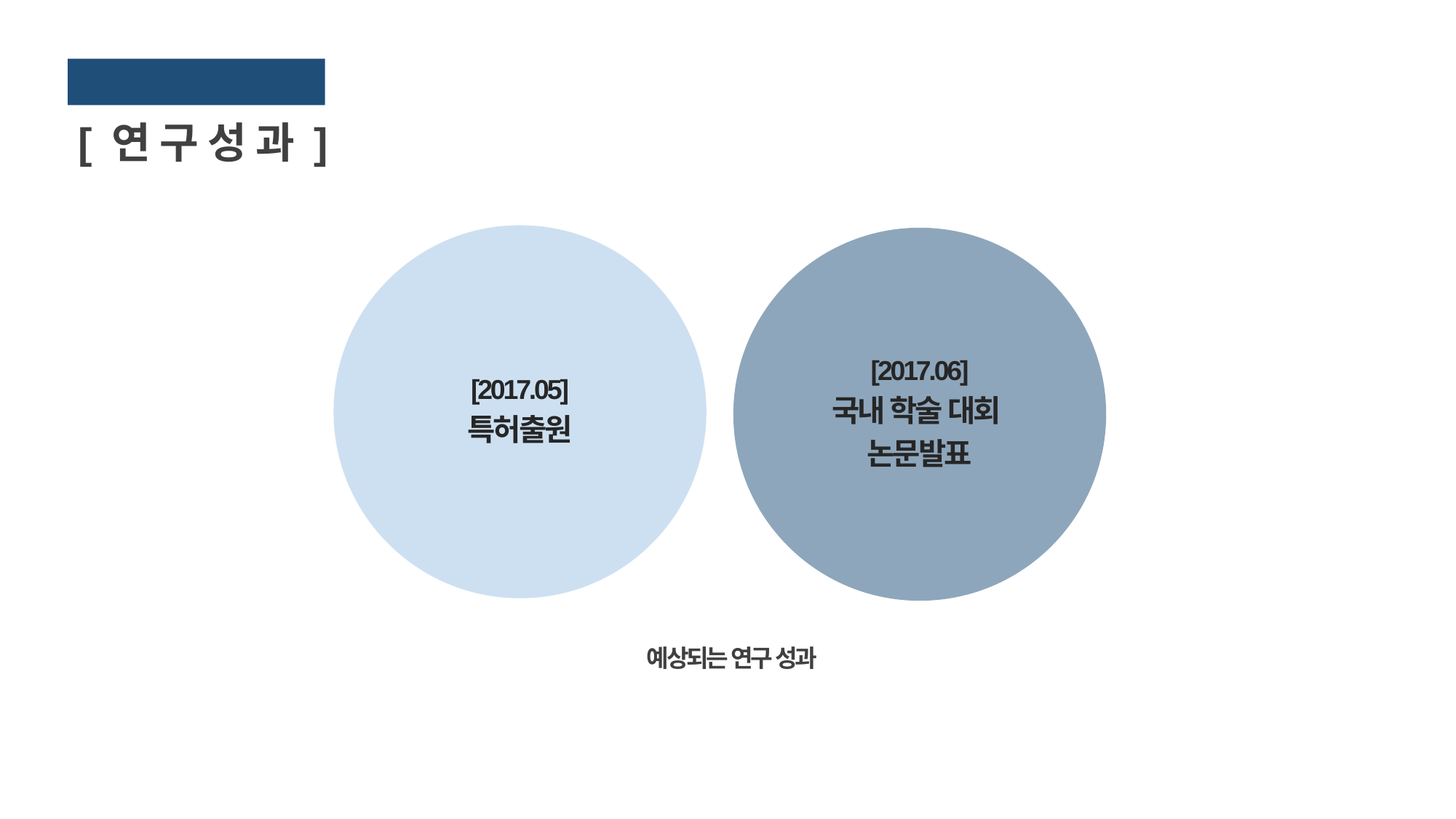

추진 계획
[연구성과]
[2017.05]
특허출원
[2017.06]
국내 학술 대회
논문발표
예상되는 연구 성과